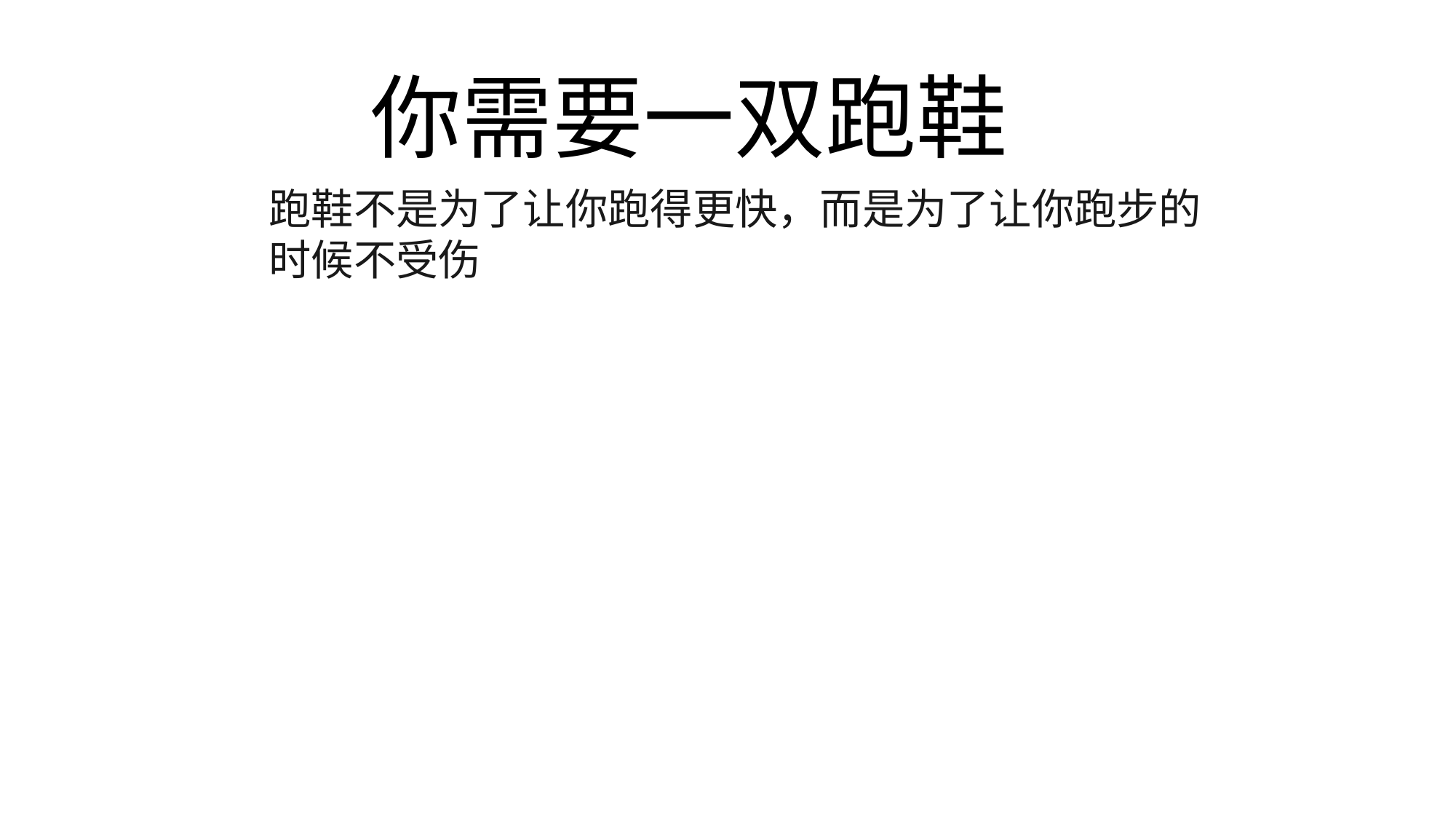

你需要一双跑鞋
跑鞋不是为了让你跑得更快，而是为了让你跑步的时候不受伤